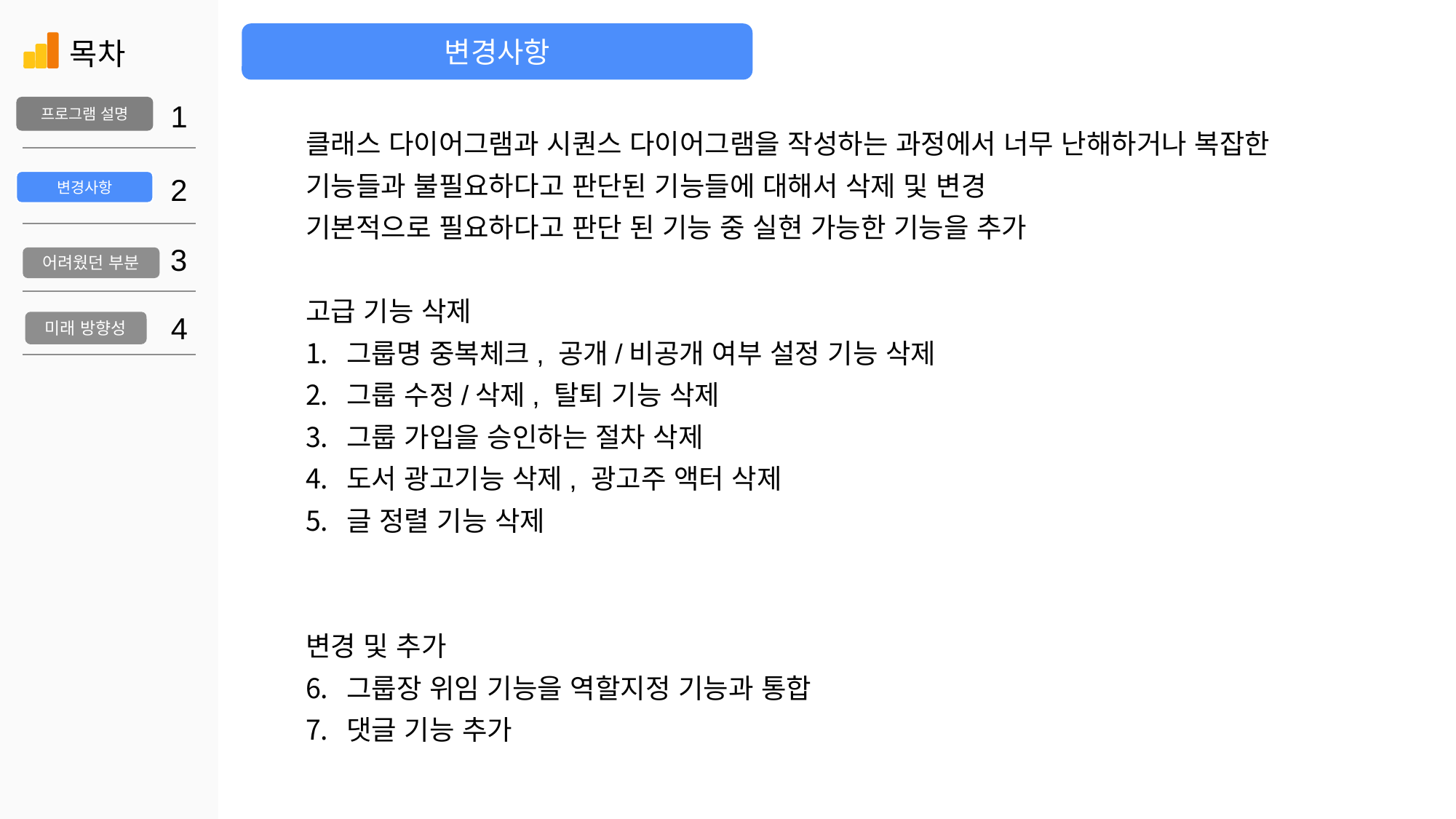

변경사항
목차

1
어려웠던 부분
프로그램 설명
2
클래스 다이어그램과 시퀀스 다이어그램을 작성하는 과정에서 너무 난해하거나 복잡한
기능들과 불필요하다고 판단된 기능들에 대해서 삭제 및 변경
기본적으로 필요하다고 판단 된 기능 중 실현 가능한 기능을 추가

고급 기능 삭제
그룹명 중복체크, 공개/비공개 여부 설정 기능 삭제
그룹 수정/삭제, 탈퇴 기능 삭제
그룹 가입을 승인하는 절차 삭제
도서 광고기능 삭제, 광고주 액터 삭제
글 정렬 기능 삭제

변경 및 추가
그룹장 위임 기능을 역할지정 기능과 통합
댓글 기능 추가

변경사항
3
4
미래 방향성